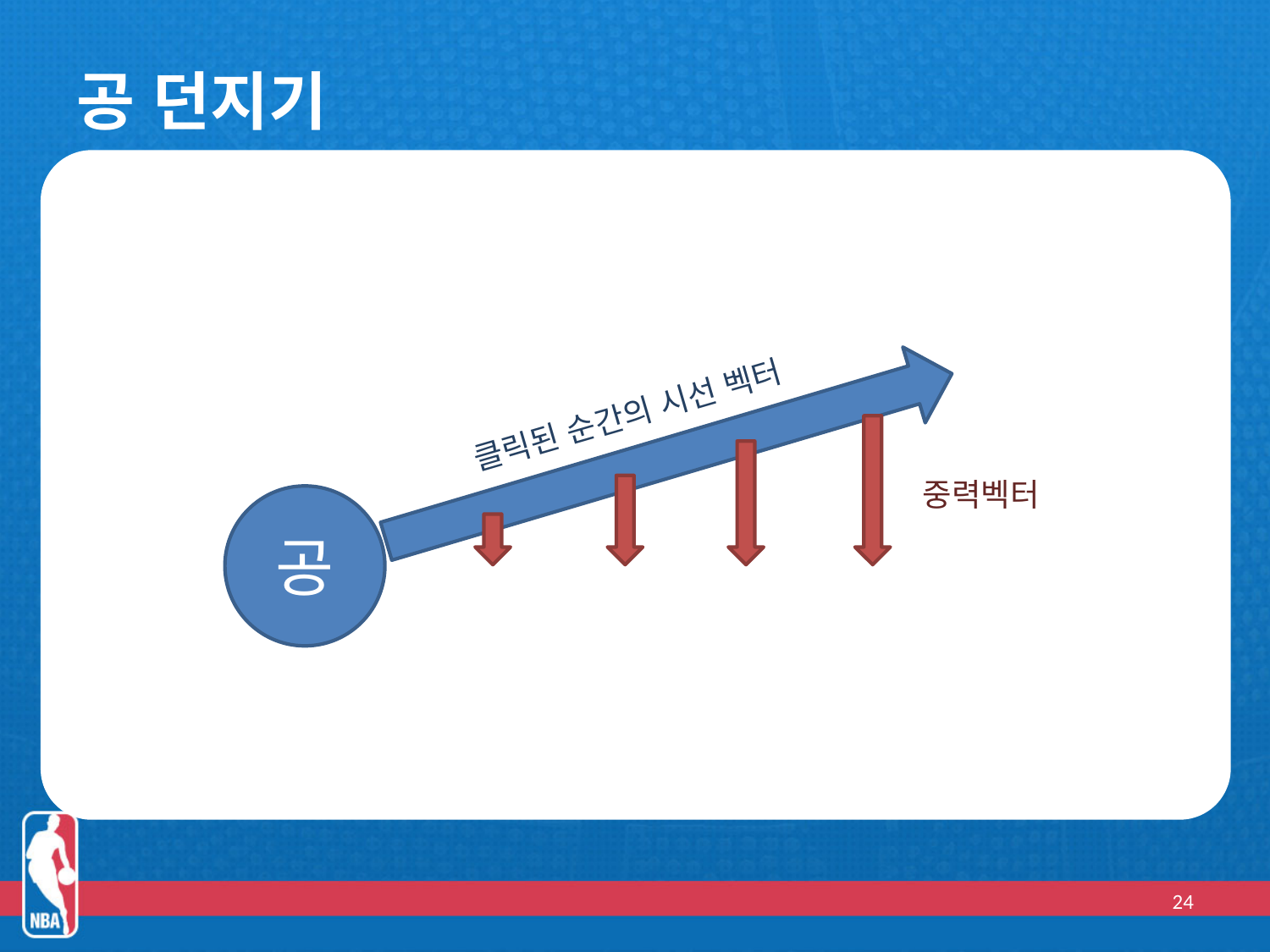

# 공 던지기

클릭된 순간의 시선 벡터

중력벡터

공

24